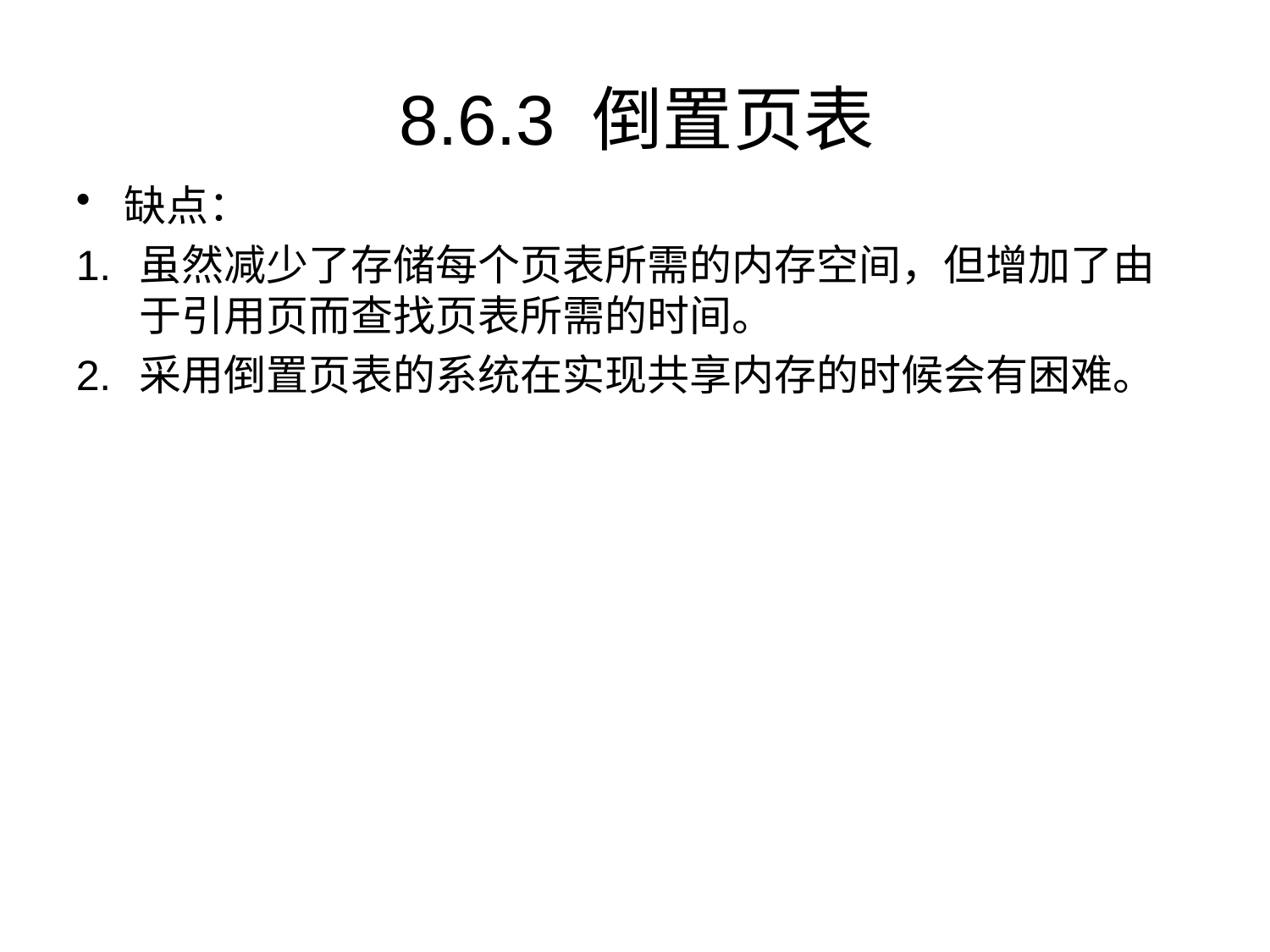

# 8.6.3 倒置页表
缺点：
虽然减少了存储每个页表所需的内存空间，但增加了由于引用页而查找页表所需的时间。
采用倒置页表的系统在实现共享内存的时候会有困难。